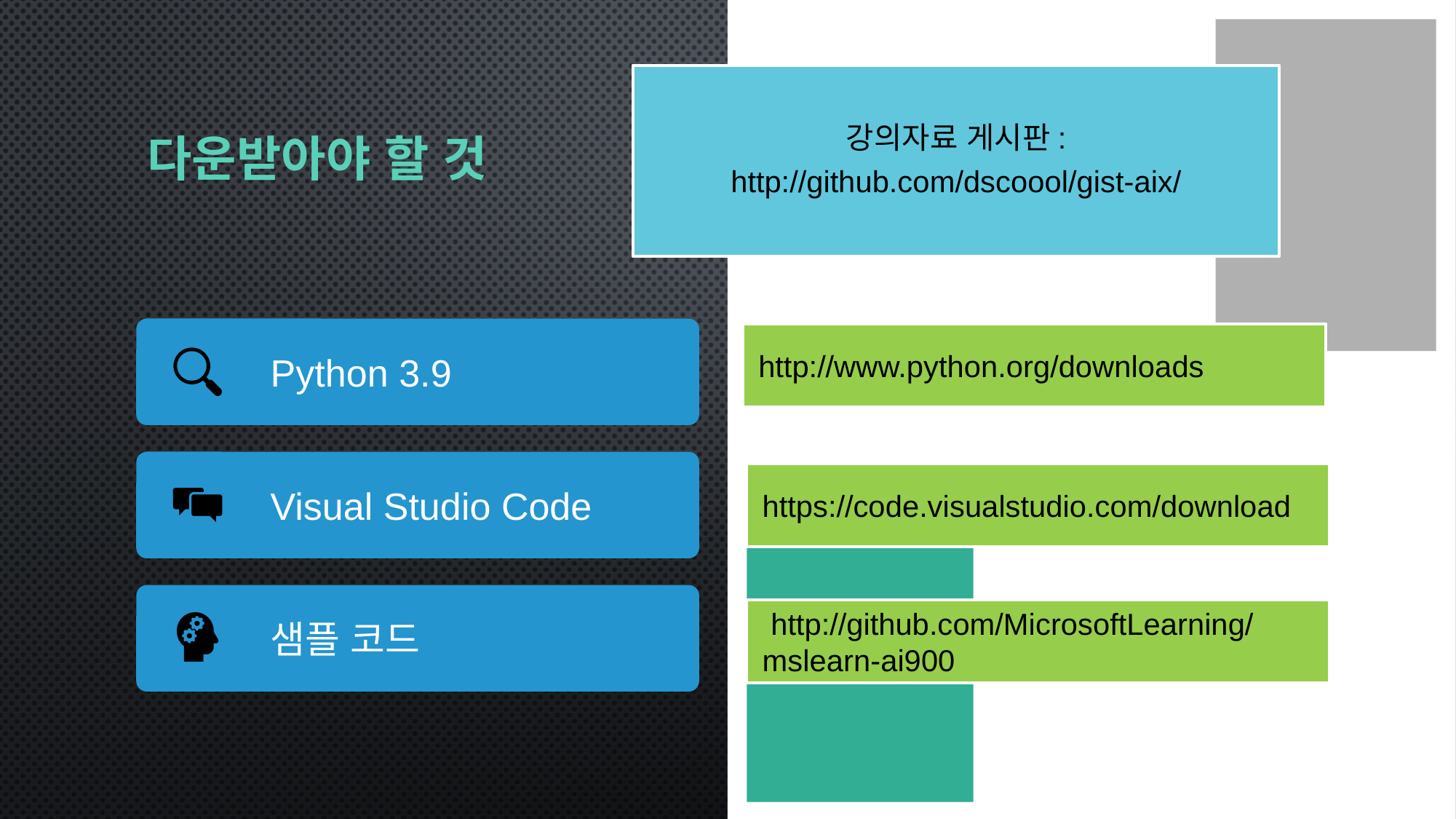

강의자료 게시판:
http://github.com/dscoool/gist-aix/
# 다운받아야 할 것
Python 3.9
Visual Studio Code
샘플 코드

http://www.python.org/downloads

https://code.visualstudio.com/download

 http://github.com/MicrosoftLearning/mslearn-ai900